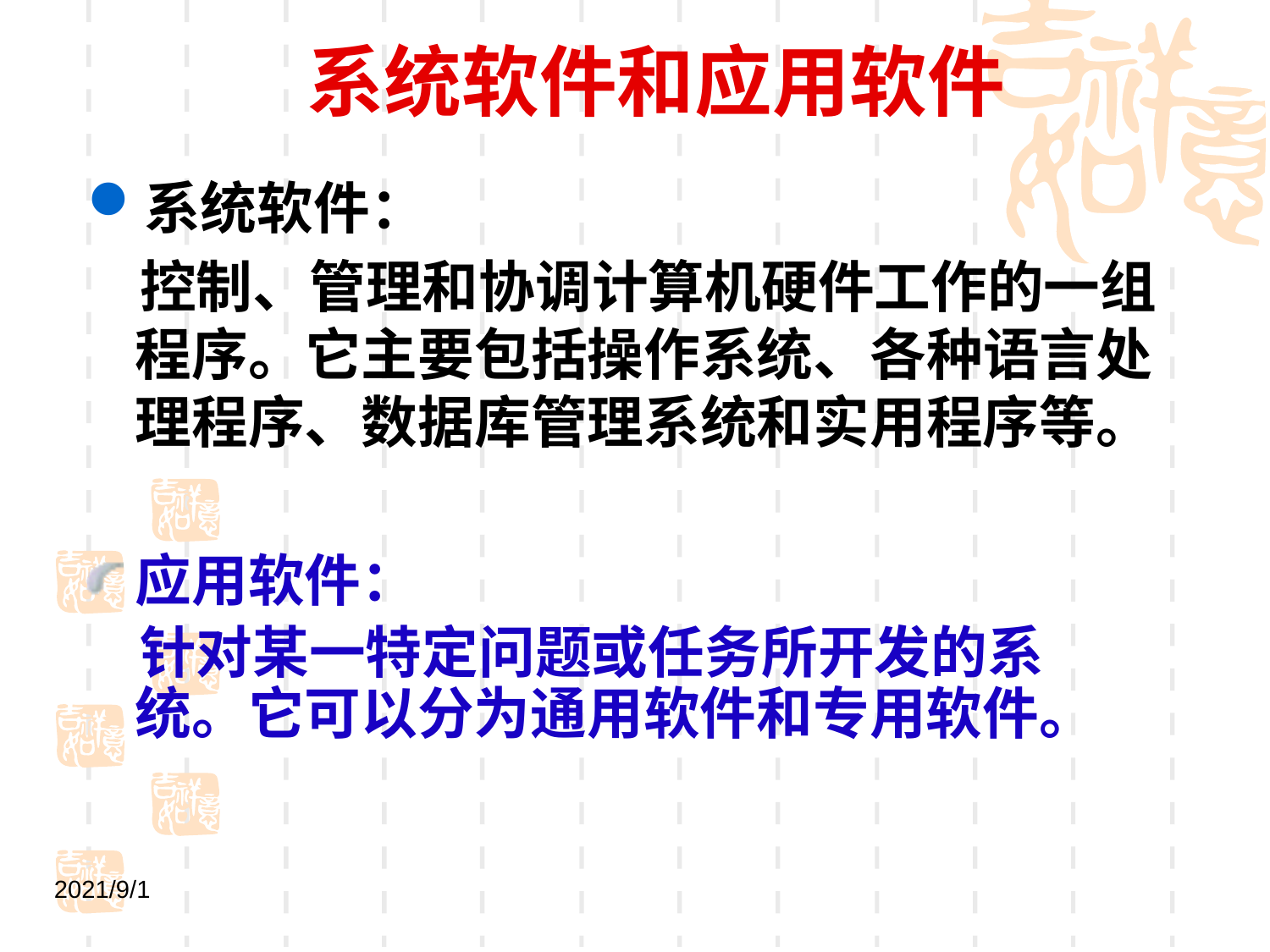

# 系统软件和应用软件
系统软件：
   控制、管理和协调计算机硬件工作的一组程序。它主要包括操作系统、各种语言处理程序、数据库管理系统和实用程序等。
应用软件：
   针对某一特定问题或任务所开发的系统。它可以分为通用软件和专用软件。
2021/9/1